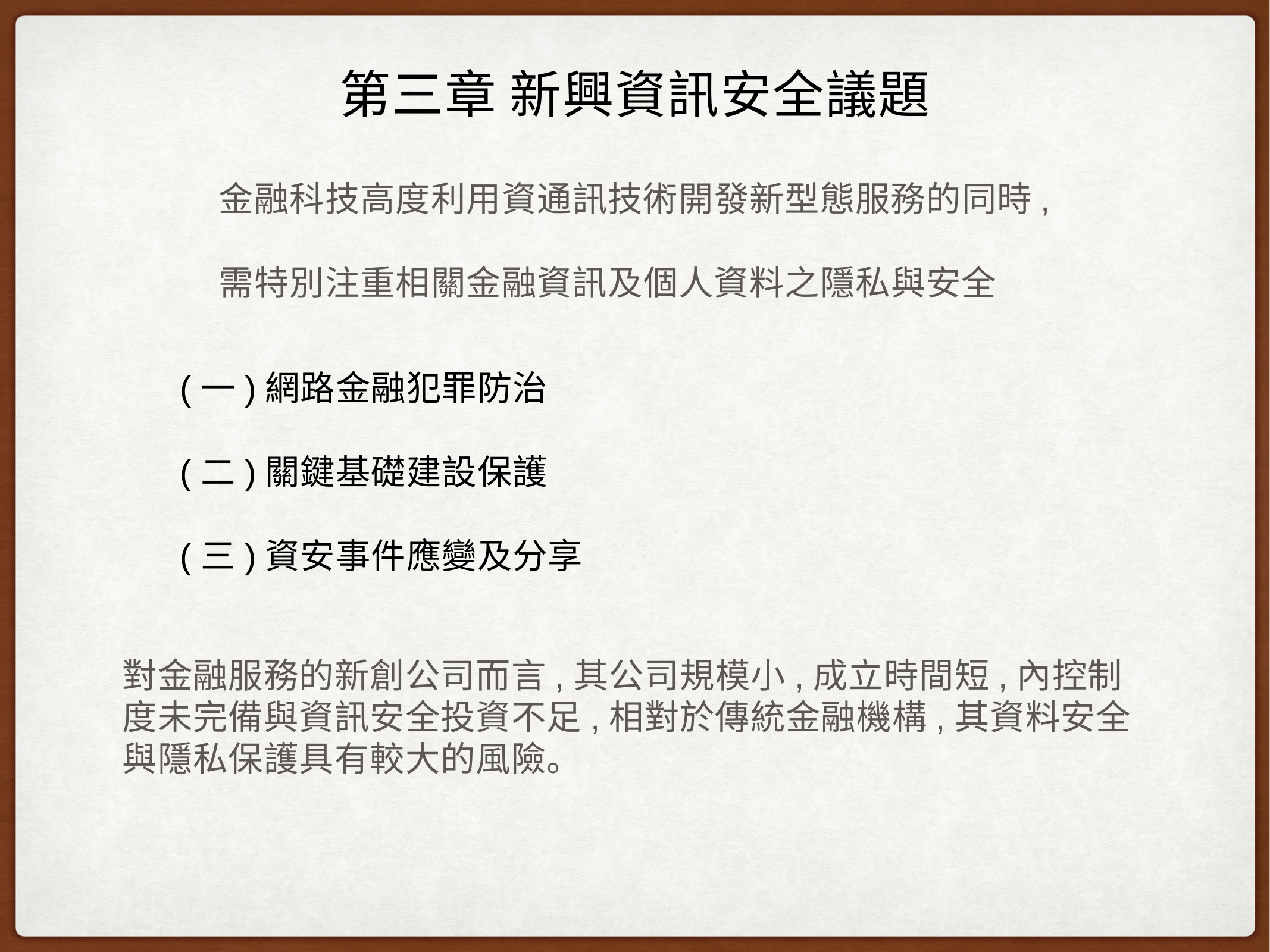

# 第三章 新興資訊安全議題
金融科技高度利用資通訊技術開發新型態服務的同時,
需特別注重相關金融資訊及個人資料之隱私與安全
(一)網路金融犯罪防治
(二)關鍵基礎建設保護
(三)資安事件應變及分享
對金融服務的新創公司而言,其公司規模小,成立時間短,內控制度未完備與資訊安全投資不足,相對於傳統金融機構,其資料安全與隱私保護具有較大的風險。